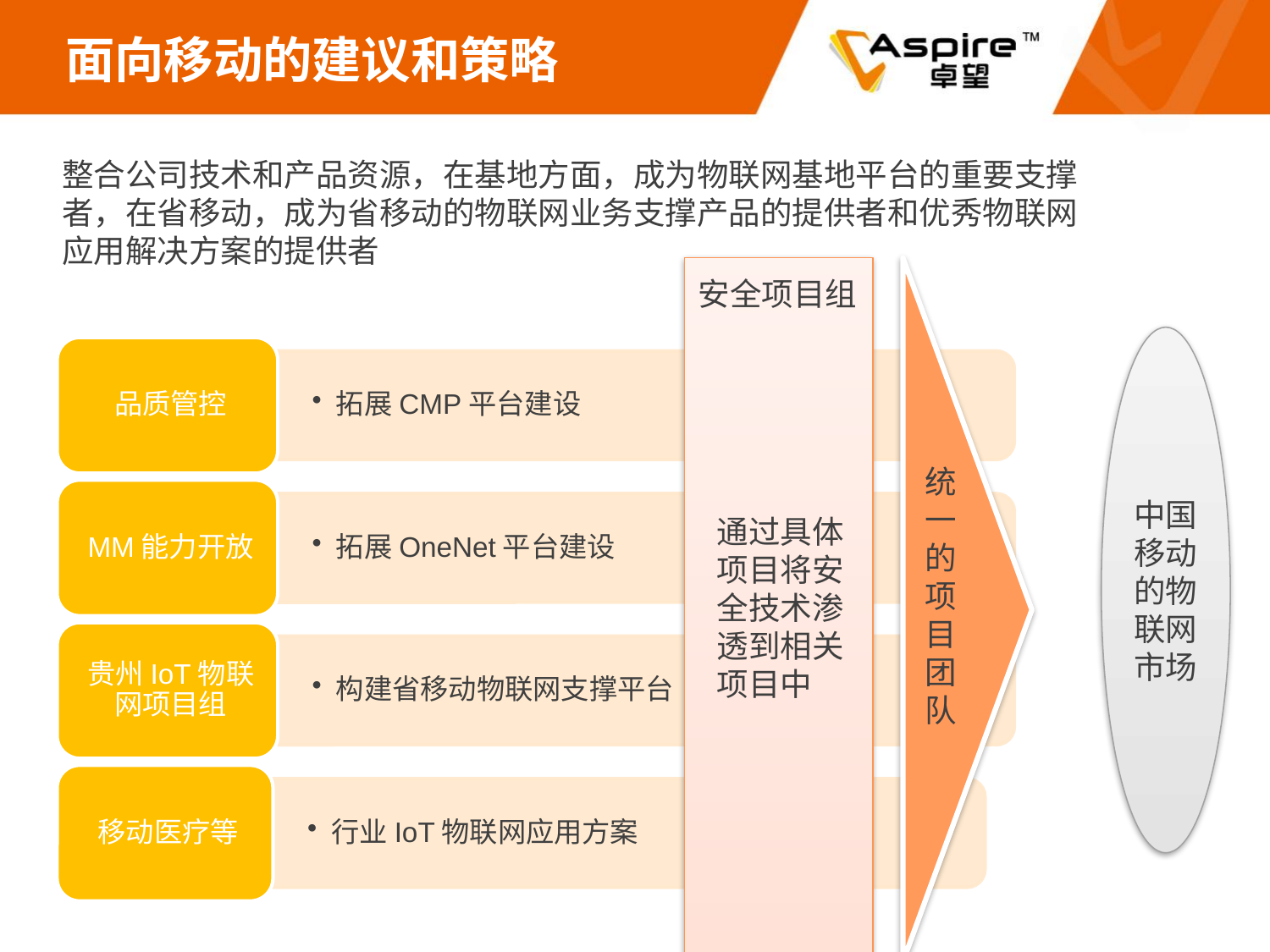

# 面向移动的建议和策略
整合公司技术和产品资源，在基地方面，成为物联网基地平台的重要支撑者，在省移动，成为省移动的物联网业务支撑产品的提供者和优秀物联网应用解决方案的提供者

安全项目组
中国移动的物联网市场
拓展CMP平台建设
品质管控
拓展OneNet平台建设
MM能力开放
构建省移动物联网支撑平台
贵州IoT物联网项目组
行业IoT物联网应用方案
移动医疗等
统
一
的
项
目
团
队
通过具体项目将安全技术渗透到相关项目中